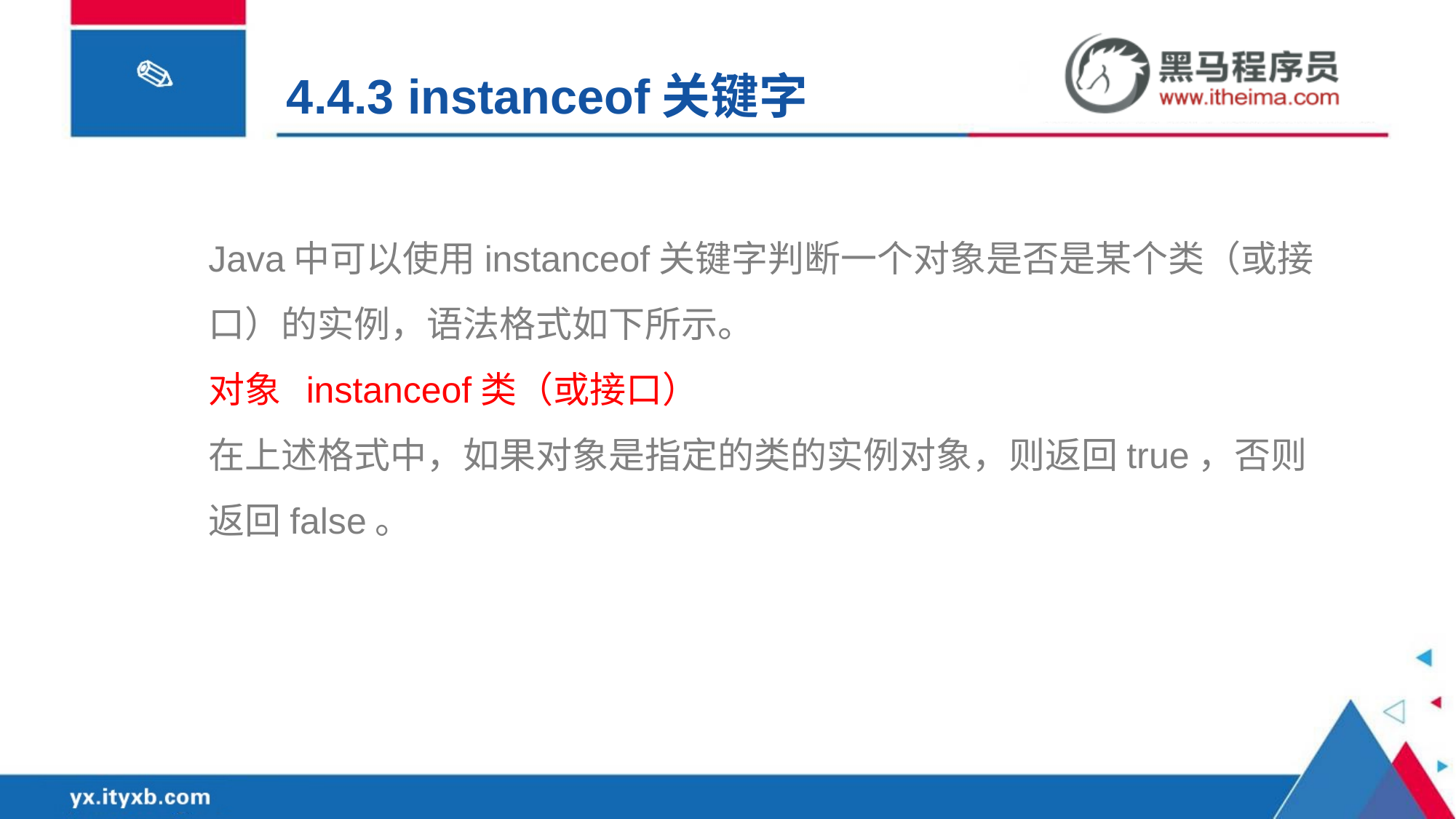

4.4.3 instanceof关键字
Java中可以使用instanceof关键字判断一个对象是否是某个类（或接口）的实例，语法格式如下所示。
对象  instanceof类（或接口）
在上述格式中，如果对象是指定的类的实例对象，则返回true，否则返回false。